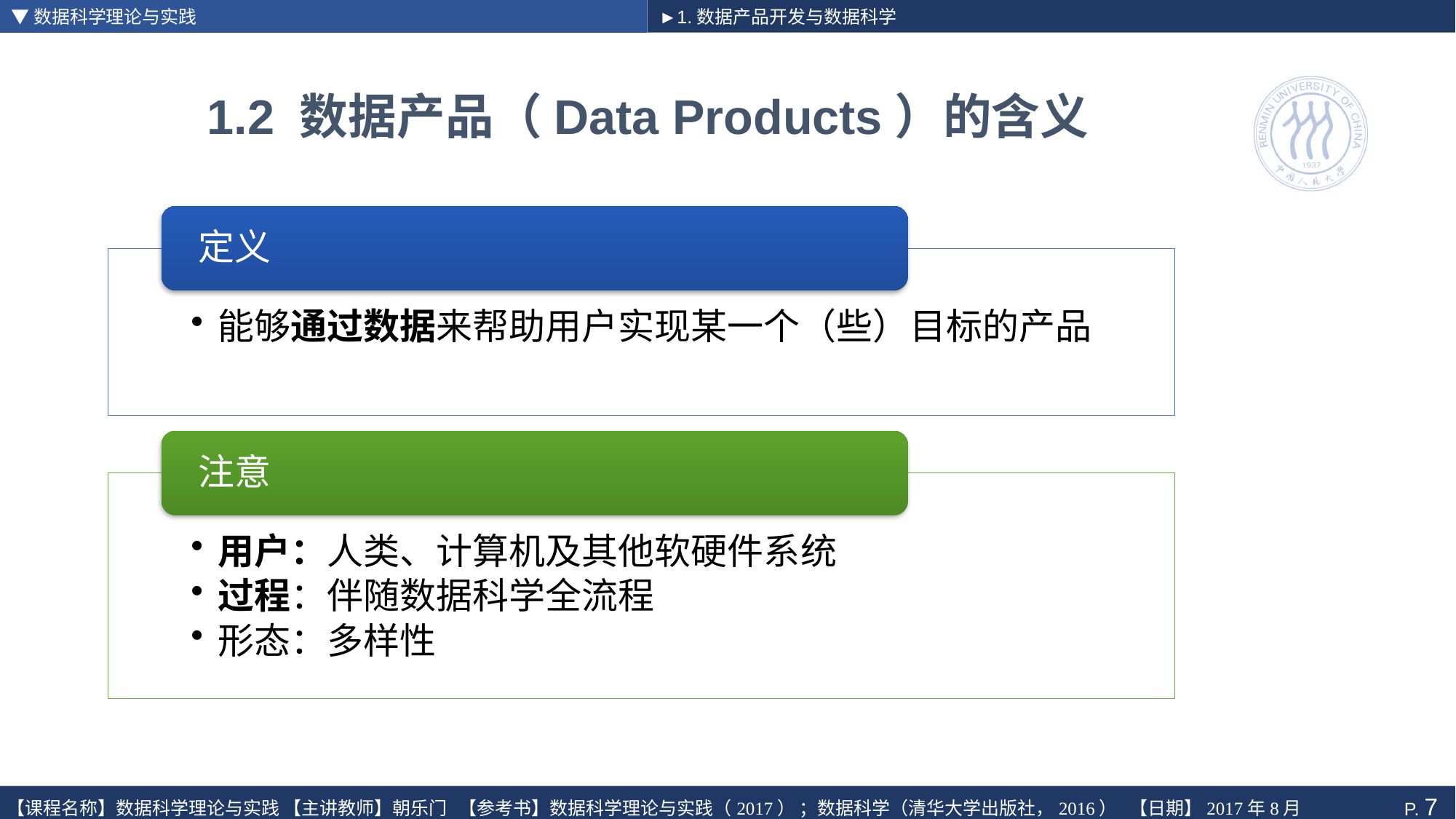

▼数据科学理论与实践

►1.数据产品开发与数据科学
# 1.2 数据产品（Data Products）的含义
能够通过数据来帮助用户实现某一个（些）目标的产品
定义
用户：人类、计算机及其他软硬件系统
过程：伴随数据科学全流程
形态：多样性
注意